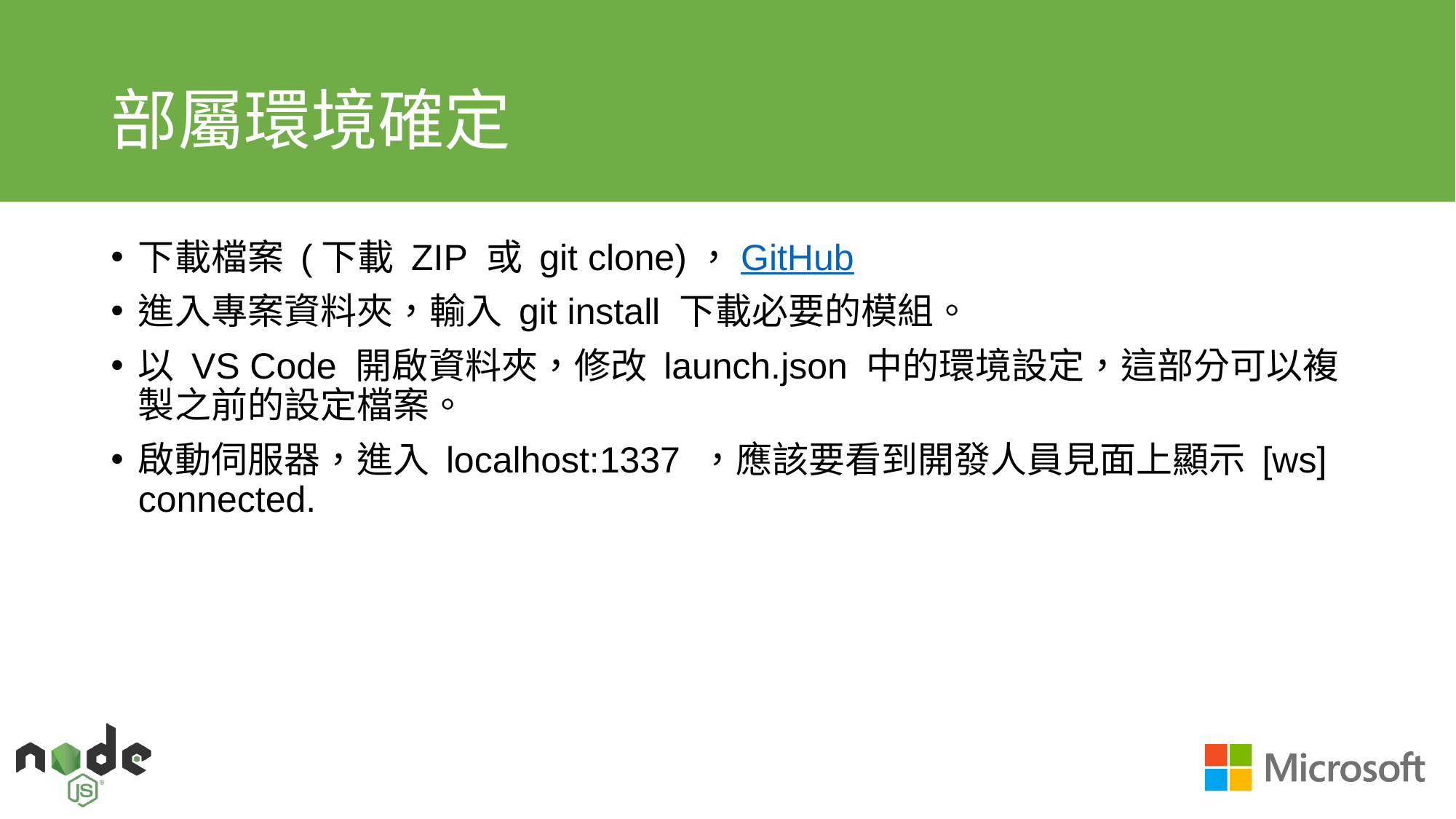

# 部屬環境確定
下載檔案 (下載 ZIP 或 git clone)，GitHub
進入專案資料夾，輸入 git install 下載必要的模組。
以 VS Code 開啟資料夾，修改 launch.json 中的環境設定，這部分可以複製之前的設定檔案。
啟動伺服器，進入 localhost:1337 ，應該要看到開發人員見面上顯示 [ws] connected.